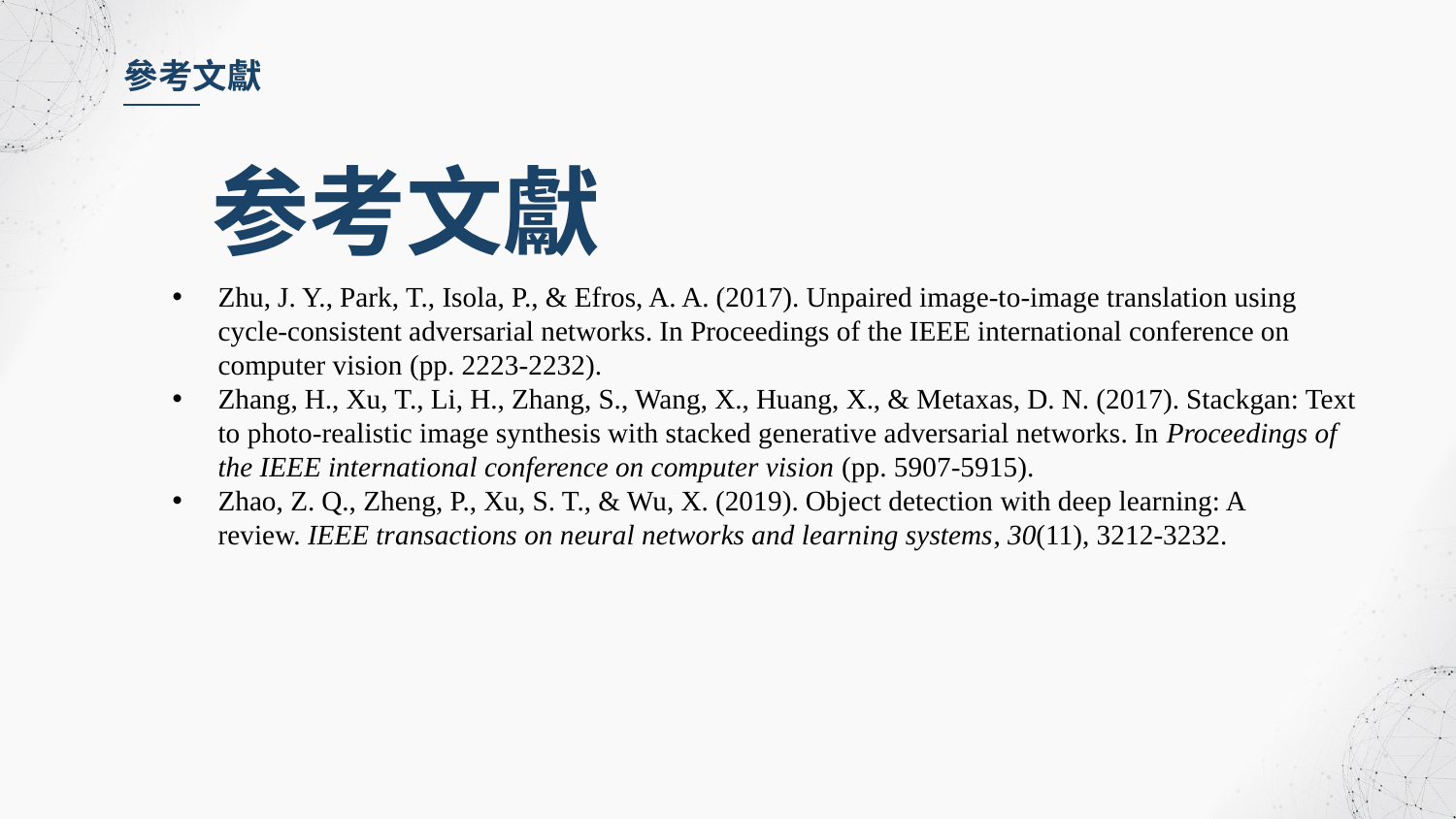

參考文獻
参考文獻
Zhu, J. Y., Park, T., Isola, P., & Efros, A. A. (2017). Unpaired image-to-image translation using cycle-consistent adversarial networks. In Proceedings of the IEEE international conference on computer vision (pp. 2223-2232).
Zhang, H., Xu, T., Li, H., Zhang, S., Wang, X., Huang, X., & Metaxas, D. N. (2017). Stackgan: Text to photo-realistic image synthesis with stacked generative adversarial networks. In Proceedings of the IEEE international conference on computer vision (pp. 5907-5915).
Zhao, Z. Q., Zheng, P., Xu, S. T., & Wu, X. (2019). Object detection with deep learning: A review. IEEE transactions on neural networks and learning systems, 30(11), 3212-3232.